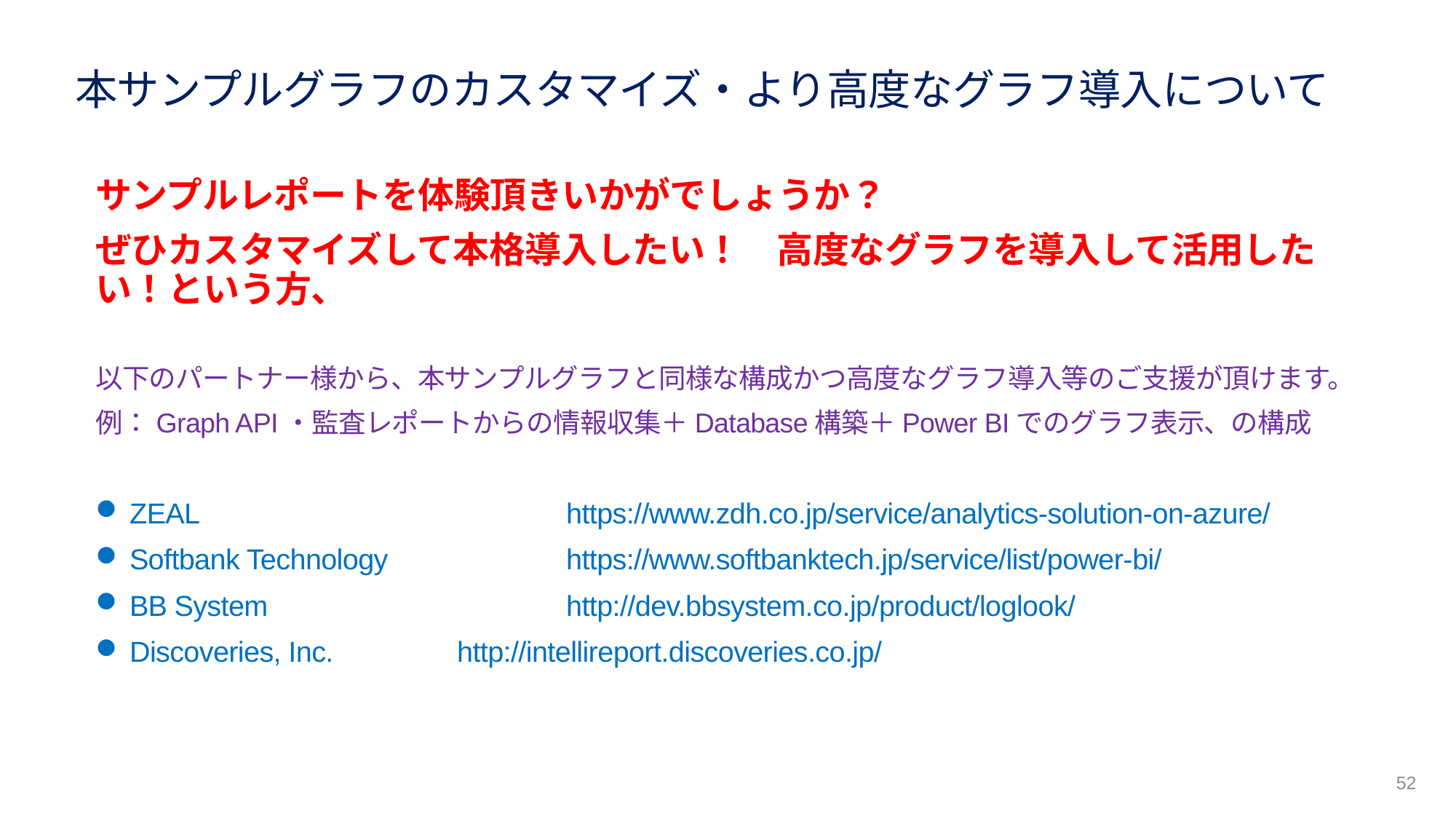

# 本サンプルグラフのカスタマイズ・より高度なグラフ導入について
サンプルレポートを体験頂きいかがでしょうか？
ぜひカスタマイズして本格導入したい！　高度なグラフを導入して活用したい！という方、
以下のパートナー様から、本サンプルグラフと同様な構成かつ高度なグラフ導入等のご支援が頂けます。
例：Graph API・監査レポートからの情報収集＋Database構築＋Power BIでのグラフ表示、の構成

ZEAL				https://www.zdh.co.jp/service/analytics-solution-on-azure/
Softbank Technology		https://www.softbanktech.jp/service/list/power-bi/
BB System			http://dev.bbsystem.co.jp/product/loglook/
Discoveries, Inc.		http://intellireport.discoveries.co.jp/
52